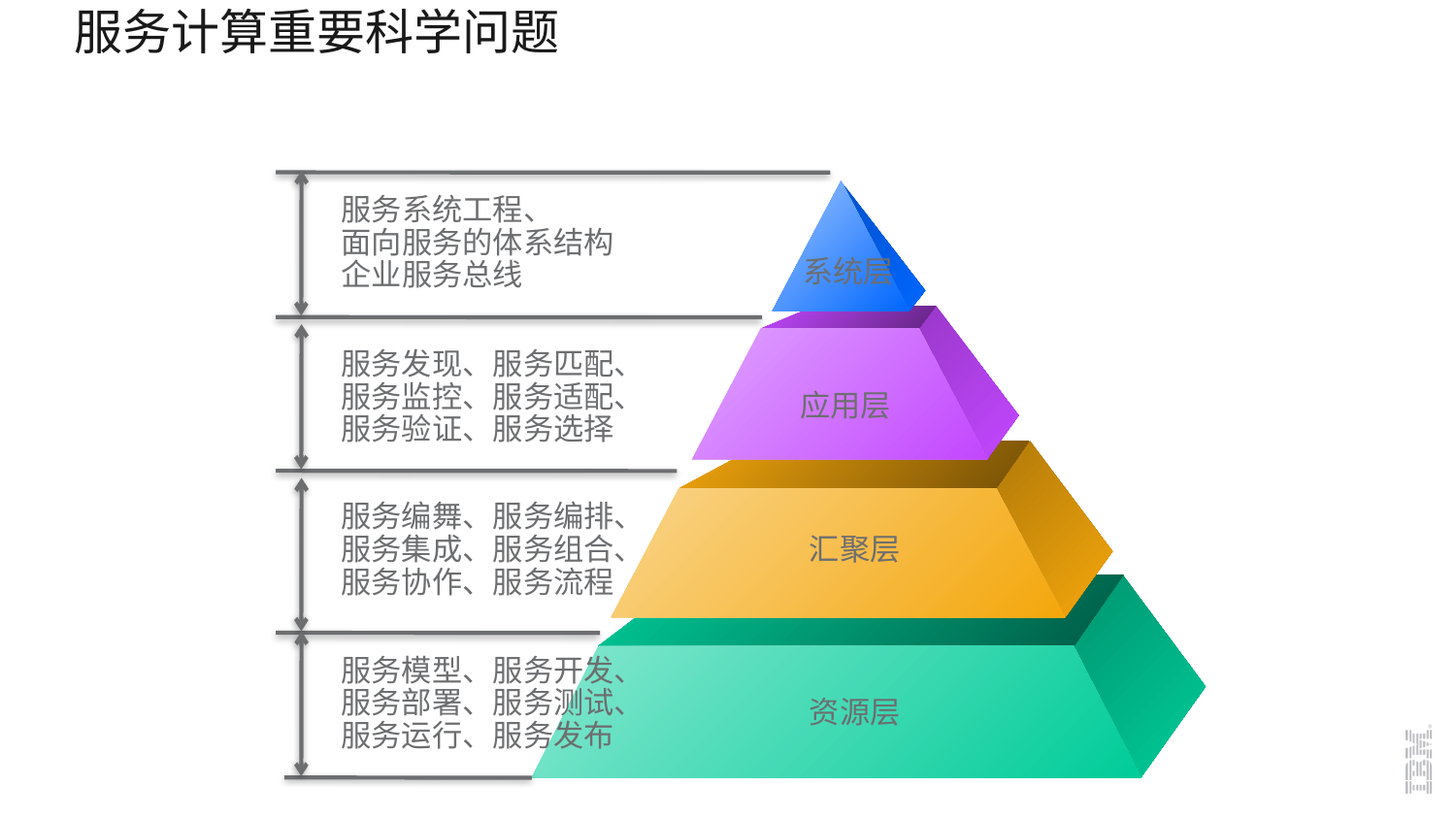

# 服务计算重要科学问题

服务系统工程、
面向服务的体系结构
企业服务总线
系统层

服务发现、服务匹配、
服务监控、服务适配、
服务验证、服务选择
应用层

服务编舞、服务编排、
服务集成、服务组合、
服务协作、服务流程
汇聚层

服务模型、服务开发、
服务部署、服务测试、
服务运行、服务发布
资源层